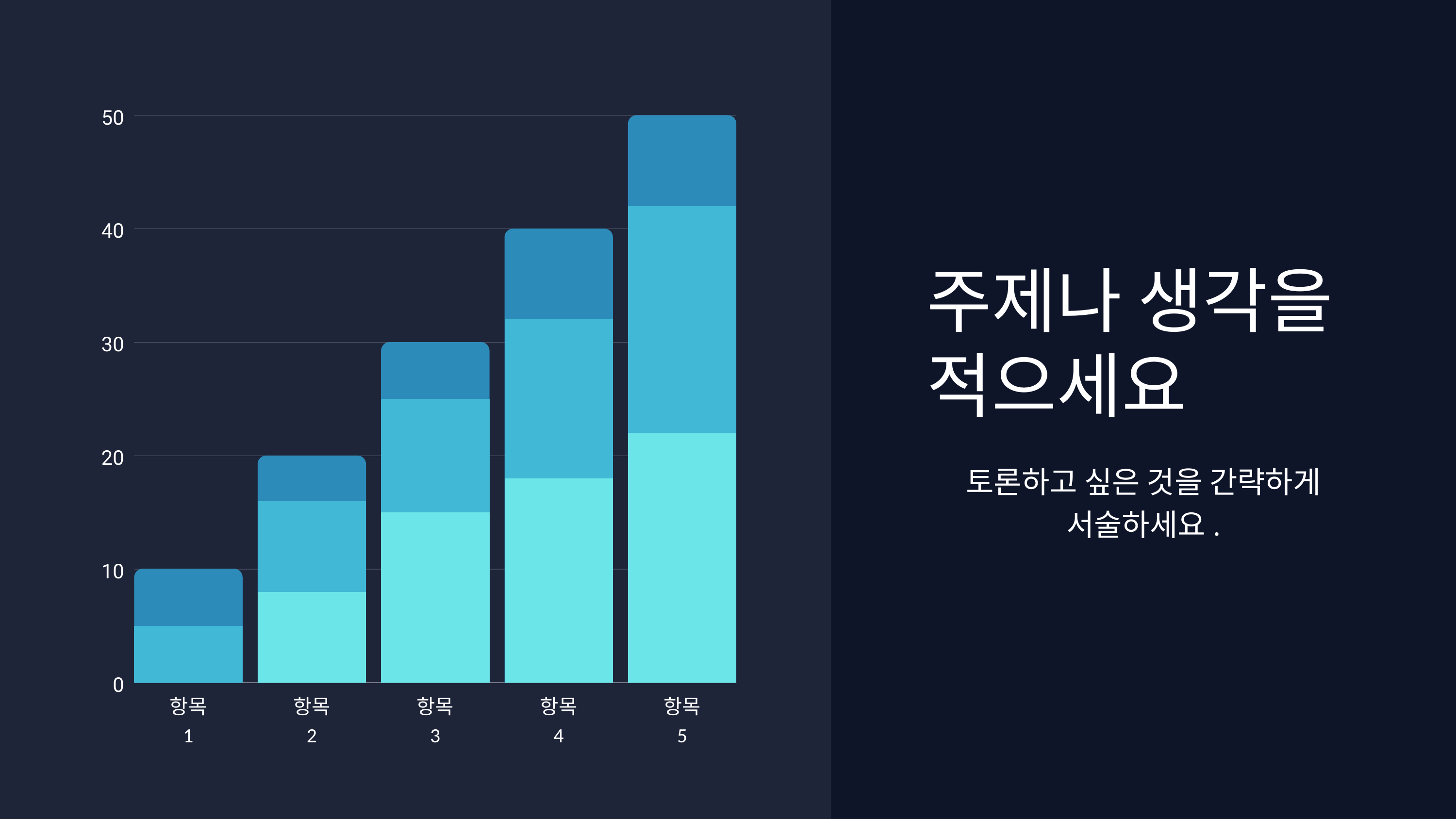

50

40
30
20
10
0
항목 1
항목 2
항목 3
항목 4
항목 5
주제나 생각을 적으세요
토론하고 싶은 것을 간략하게 서술하세요.